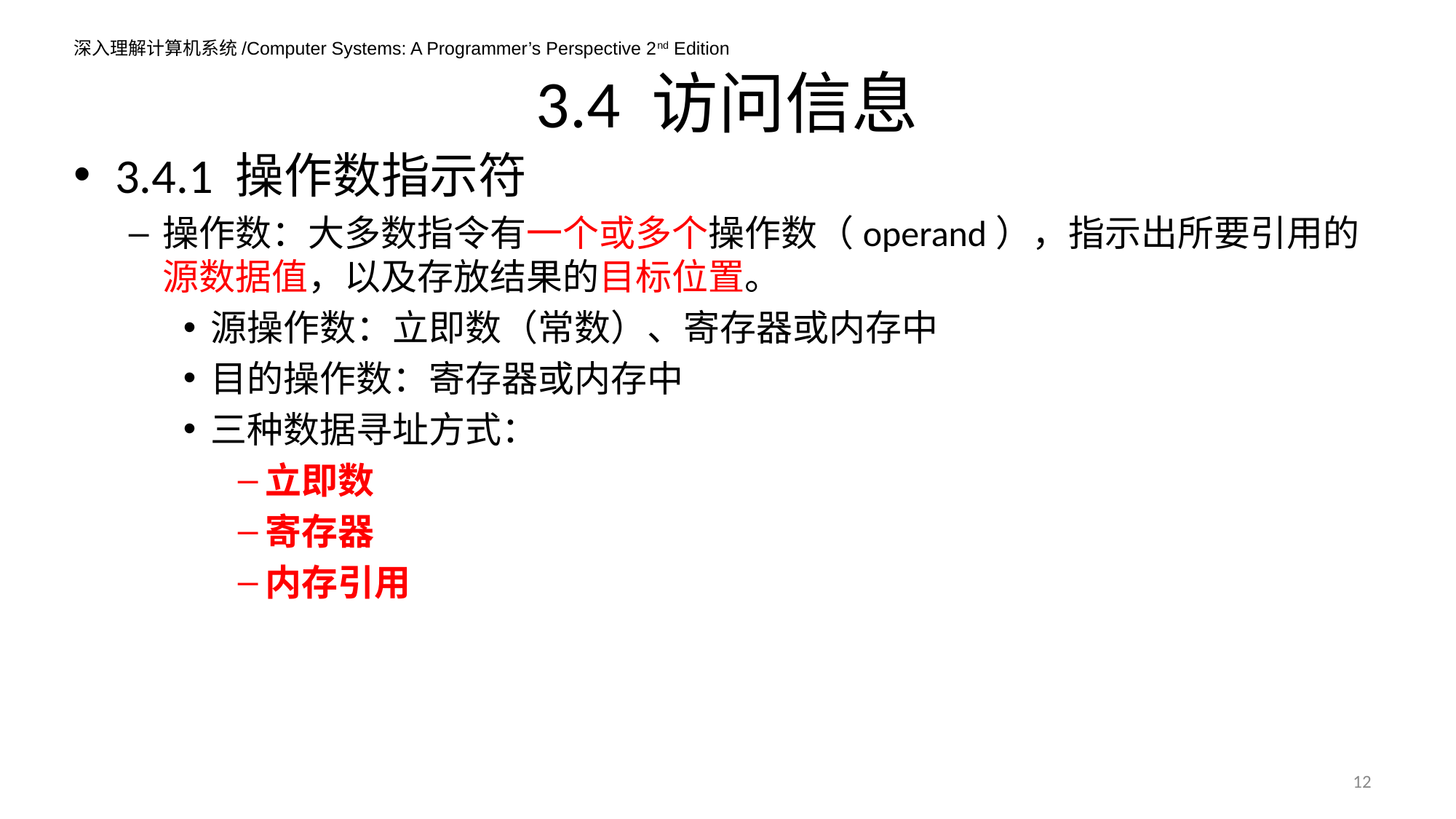

# 3.4 访问信息
3.4.1 操作数指示符
操作数：大多数指令有一个或多个操作数（operand），指示出所要引用的源数据值，以及存放结果的目标位置。
源操作数：立即数（常数）、寄存器或内存中
目的操作数：寄存器或内存中
三种数据寻址方式：
立即数
寄存器
内存引用
12